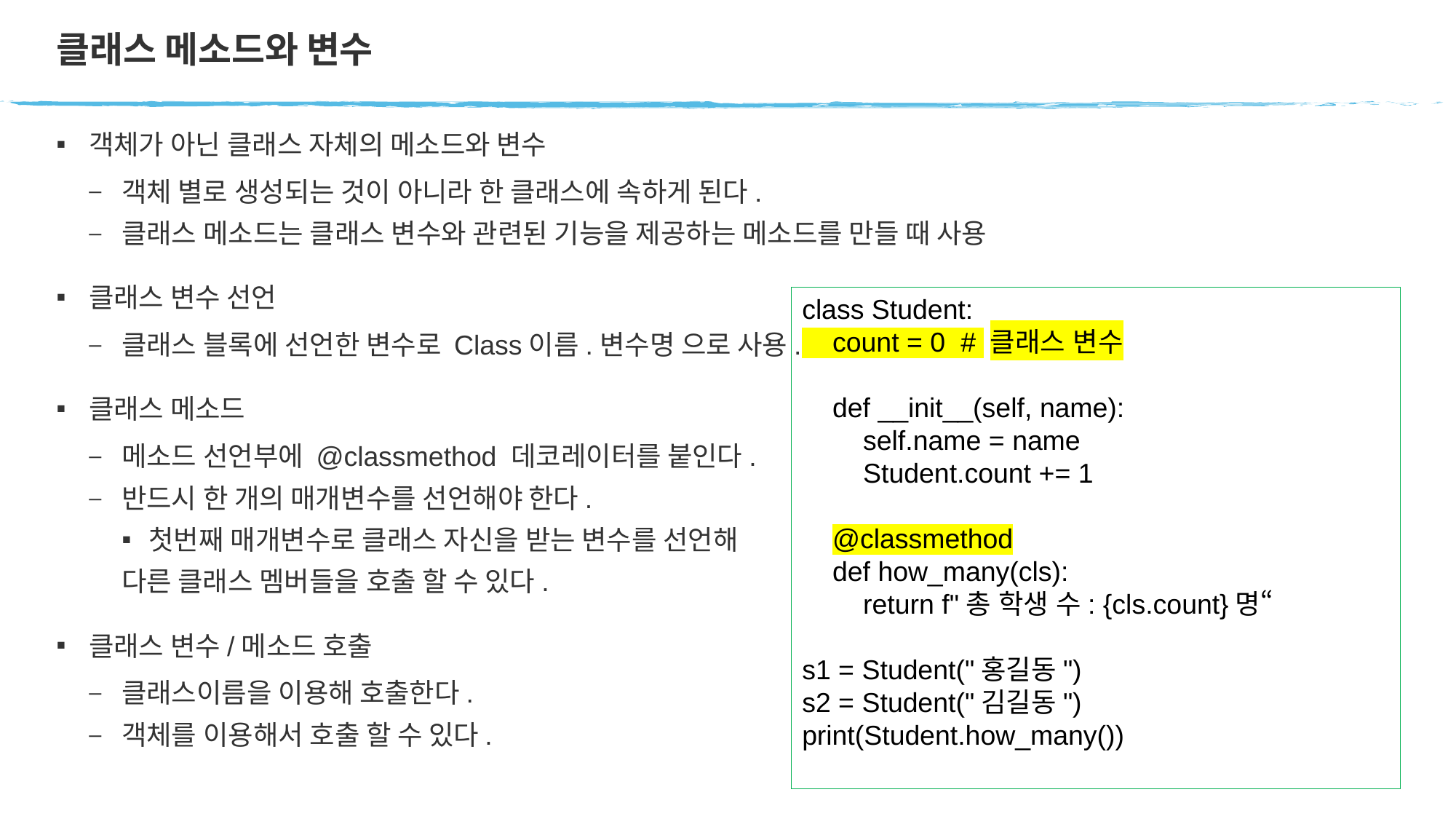

# 클래스 메소드와 변수
객체가 아닌 클래스 자체의 메소드와 변수
객체 별로 생성되는 것이 아니라 한 클래스에 속하게 된다.
클래스 메소드는 클래스 변수와 관련된 기능을 제공하는 메소드를 만들 때 사용
클래스 변수 선언
클래스 블록에 선언한 변수로 Class이름.변수명 으로 사용.
클래스 메소드
메소드 선언부에 @classmethod 데코레이터를 붙인다.
반드시 한 개의 매개변수를 선언해야 한다.
첫번째 매개변수로 클래스 자신을 받는 변수를 선언해
다른 클래스 멤버들을 호출 할 수 있다.
클래스 변수/메소드 호출
클래스이름을 이용해 호출한다.
객체를 이용해서 호출 할 수 있다.
class Student:
    count = 0  # 클래스 변수
    def __init__(self, name):
        self.name = name
        Student.count += 1
    @classmethod
    def how_many(cls):
        return f"총 학생 수: {cls.count}명“

s1 = Student("홍길동")
s2 = Student("김길동")
print(Student.how_many())